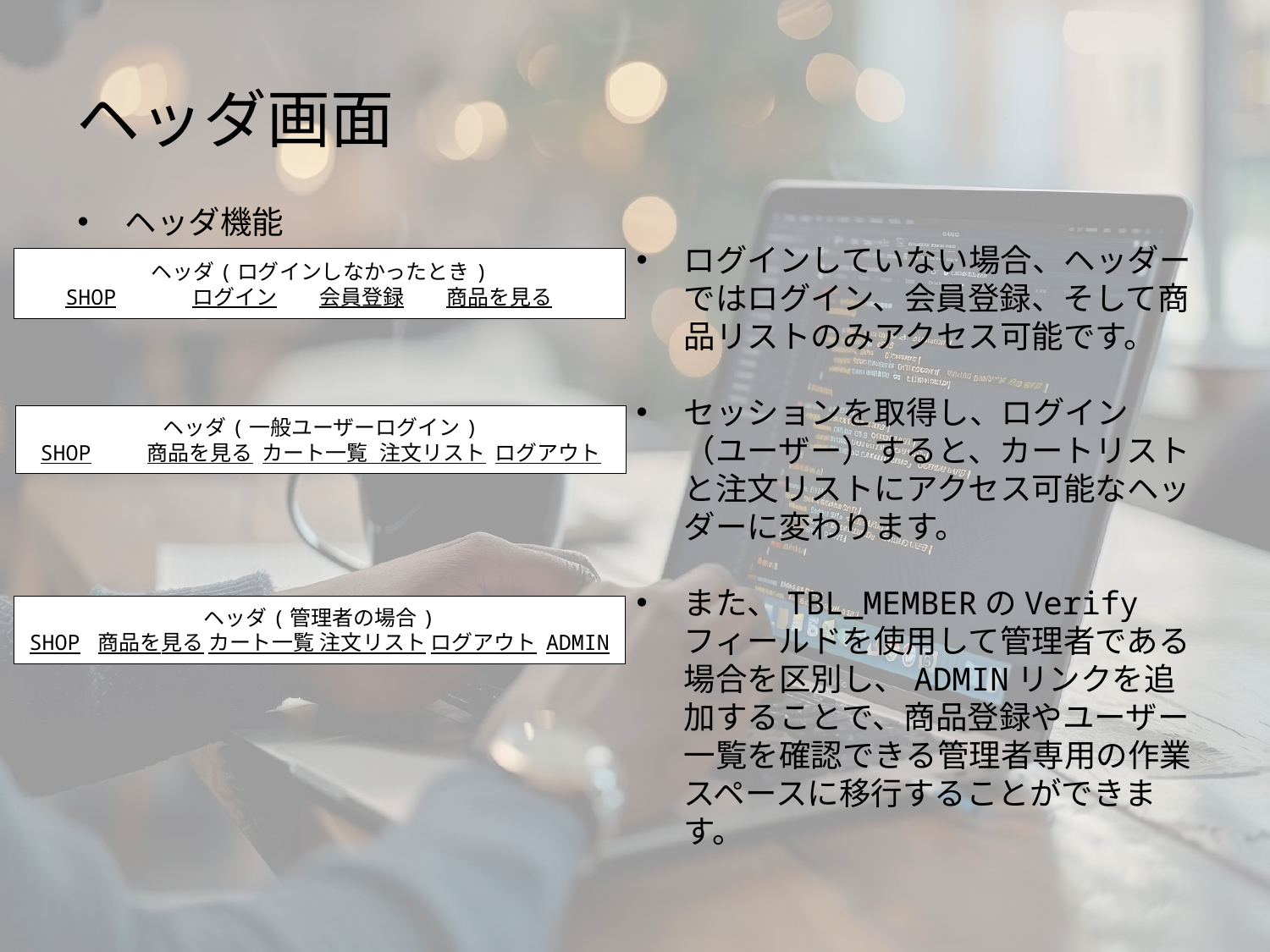

# ヘッダ画面
ヘッダ機能

ログインしていない場合、ヘッダーではログイン、会員登録、そして商品リストのみアクセス可能です。

セッションを取得し、ログイン（ユーザー）すると、カートリストと注文リストにアクセス可能なヘッダーに変わります。

また、TBL_MEMBERのVerifyフィールドを使用して管理者である場合を区別し、ADMINリンクを追加することで、商品登録やユーザー一覧を確認できる管理者専用の作業スペースに移行することができます。

ヘッダ(ログインしなかったとき)
SHOP	ログイン	会員登録	商品を見る

ヘッダ(一般ユーザーログイン)
SHOP    商品を見る  カート一覧  注文リスト  ログアウト

ヘッダ(管理者の場合)
SHOP 商品を見る カート一覧 注文リスト ログアウト ADMIN